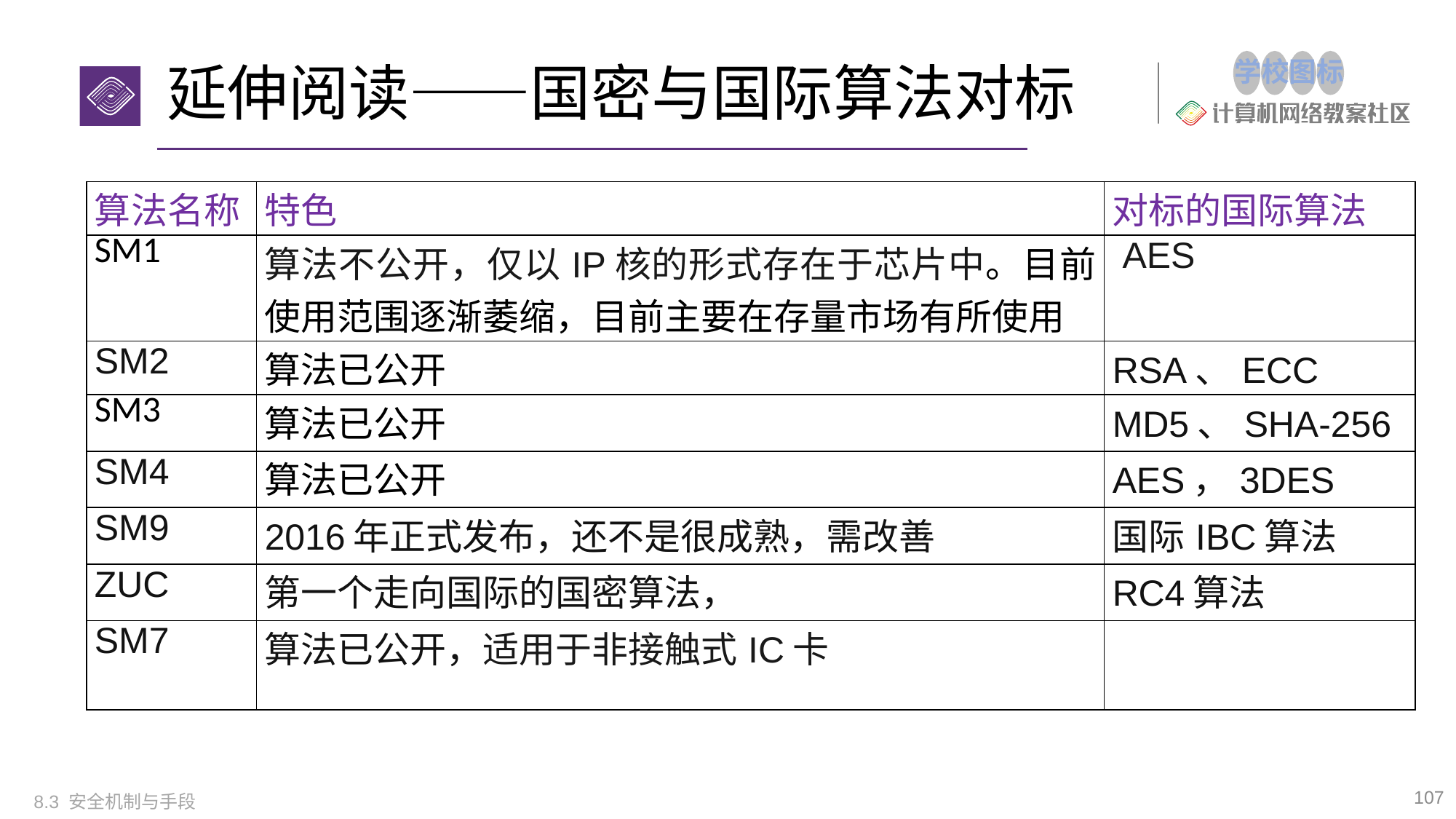

# 延伸阅读——国密与国际算法对标
| 算法名称 | 特色 | 对标的国际算法 |
| --- | --- | --- |
| SM1 | 算法不公开，仅以IP核的形式存在于芯片中。目前使用范围逐渐萎缩，目前主要在存量市场有所使用 | AES |
| SM2 | 算法已公开 | RSA、ECC |
| SM3 | 算法已公开 | MD5、SHA-256 |
| SM4 | 算法已公开 | AES，3DES |
| SM9 | 2016年正式发布，还不是很成熟，需改善 | 国际IBC算法 |
| ZUC | 第一个走向国际的国密算法， | RC4算法 |
| SM7 | 算法已公开，适用于非接触式IC卡 |  |
107
8.3 安全机制与手段